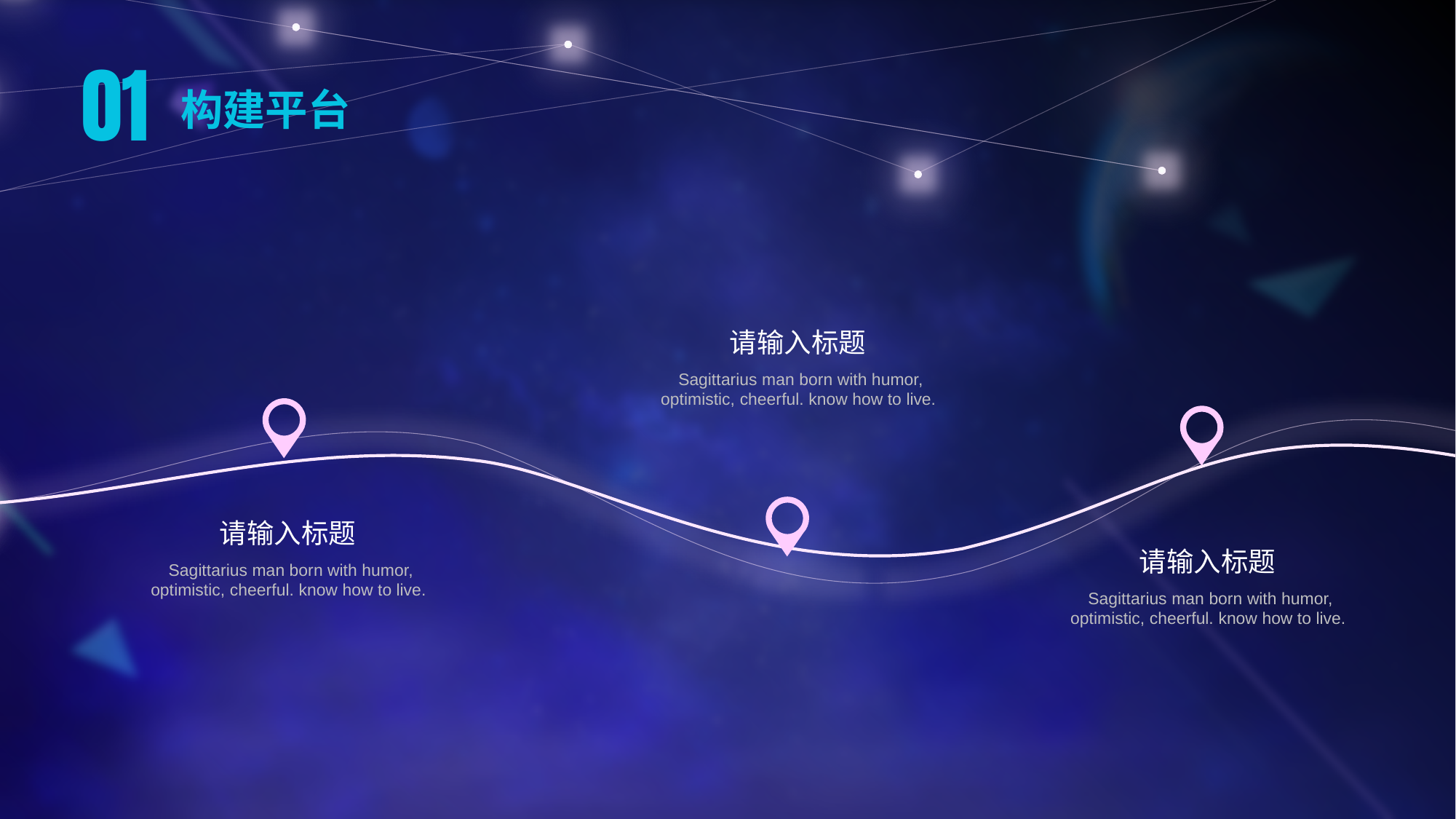

01
构建平台

请输入标题
Sagittarius man born with humor, optimistic, cheerful. know how to live.

请输入标题

请输入标题
Sagittarius man born with humor, optimistic, cheerful. know how to live.
Sagittarius man born with humor, optimistic, cheerful. know how to live.